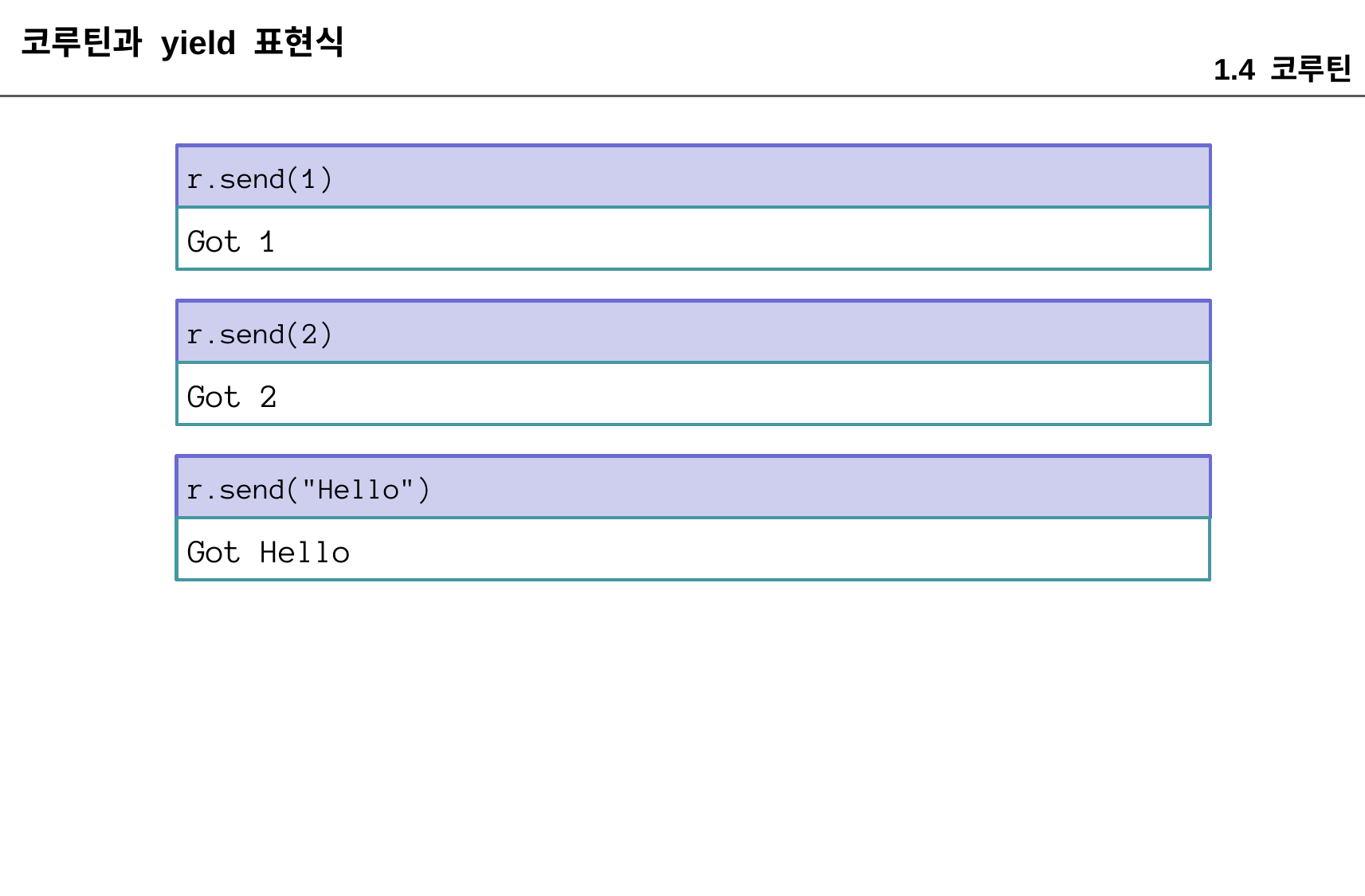

코루틴과 yield 표현식
1.4 코루틴
r.send(1)
Got 1
r.send(2)
Got 2
r.send("Hello")
Got Hello